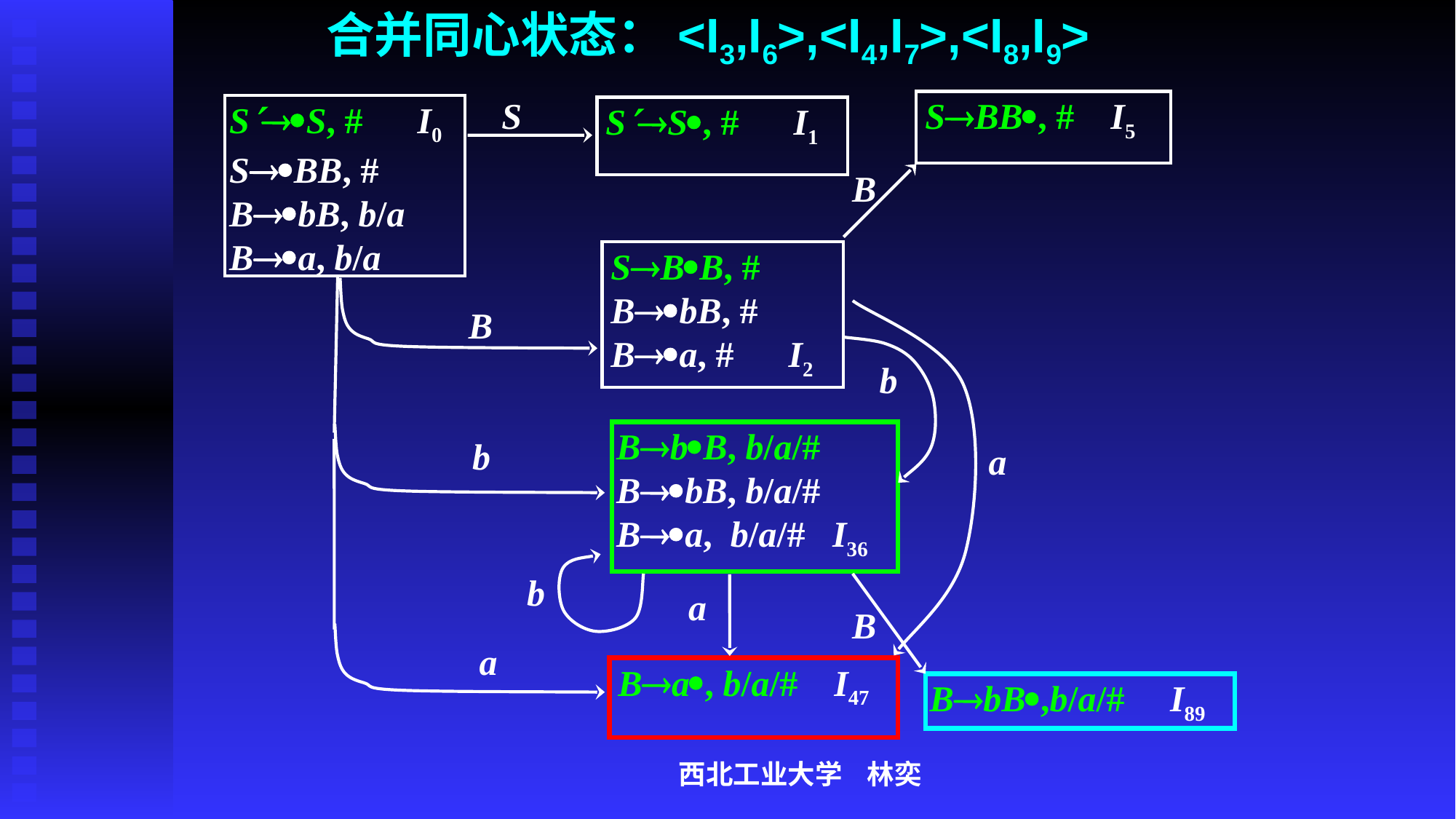

# 合并同心状态：<I3,I6>,<I4,I7>,<I8,I9>
S
S→BB•, #    I5
S′→•S, #      I0
S→•BB, #
B→•bB, b/a
B→•a, b/a
S′→S•, #      I1

B

S→B•B, #
B→•bB, #
B→•a, #      I2

B

b
B→b•B, b/a/#
B→•bB, b/a/#
B→•a,  b/a/#   I36

b
a

b

a
B

a
B→a•, b/a/#    I47
B→bB•,b/a/#     I89
西北工业大学    林奕
122